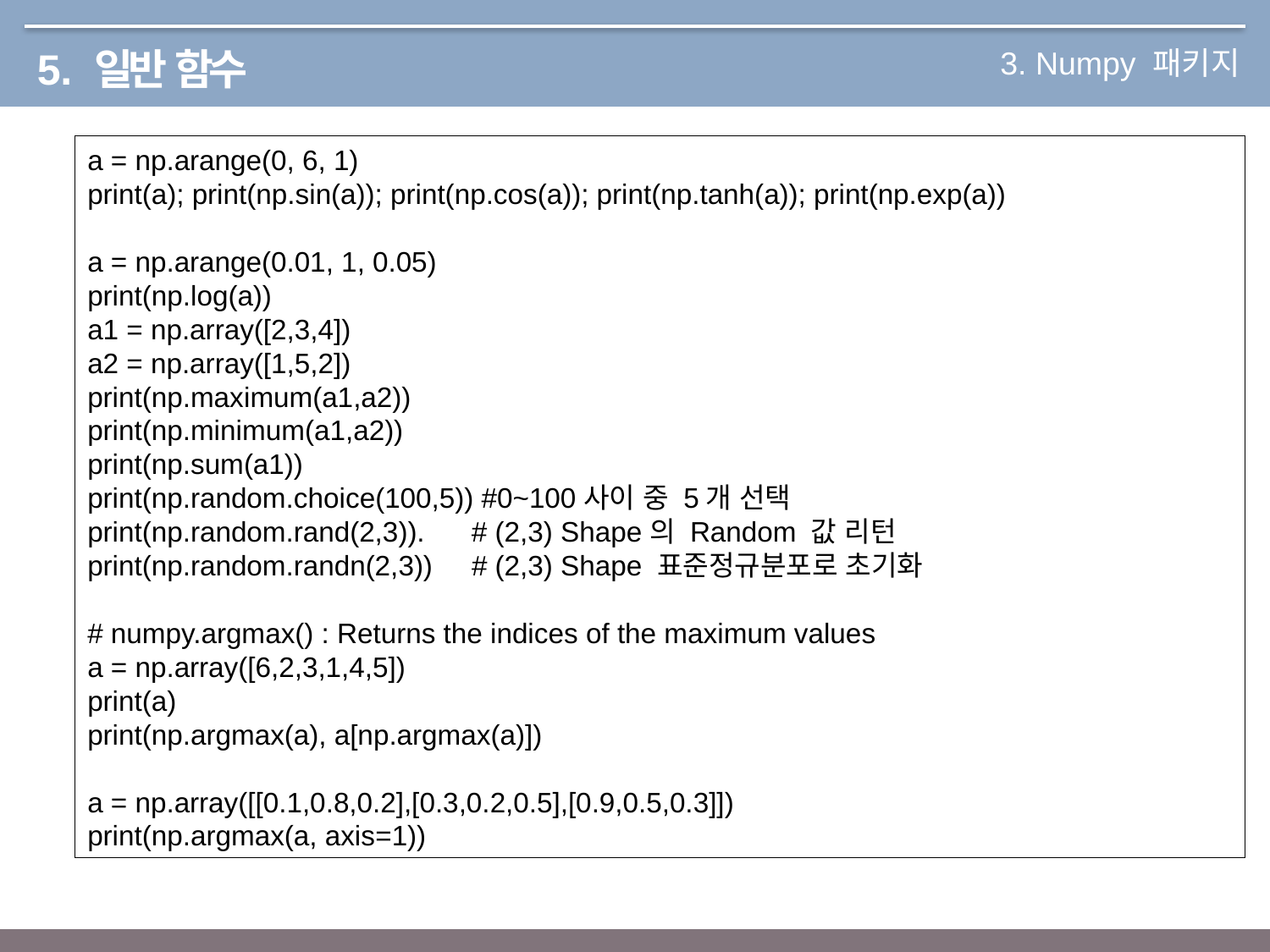

3. Numpy 패키지
5. 일반  함수
a = np.arange(0, 6, 1)
print(a); print(np.sin(a)); print(np.cos(a)); print(np.tanh(a)); print(np.exp(a))

a = np.arange(0.01, 1, 0.05)
print(np.log(a))
a1 = np.array([2,3,4])
a2 = np.array([1,5,2])
print(np.maximum(a1,a2))
print(np.minimum(a1,a2))
print(np.sum(a1))
print(np.random.choice(100,5)) #0~100사이 중 5개 선택
print(np.random.rand(2,3)).      # (2,3) Shape의 Random 값 리턴
print(np.random.randn(2,3))     # (2,3) Shape 표준정규분포로 초기화

# numpy.argmax() : Returns the indices of the maximum values
a = np.array([6,2,3,1,4,5])
print(a)
print(np.argmax(a), a[np.argmax(a)])

a = np.array([[0.1,0.8,0.2],[0.3,0.2,0.5],[0.9,0.5,0.3]])
print(np.argmax(a, axis=1))